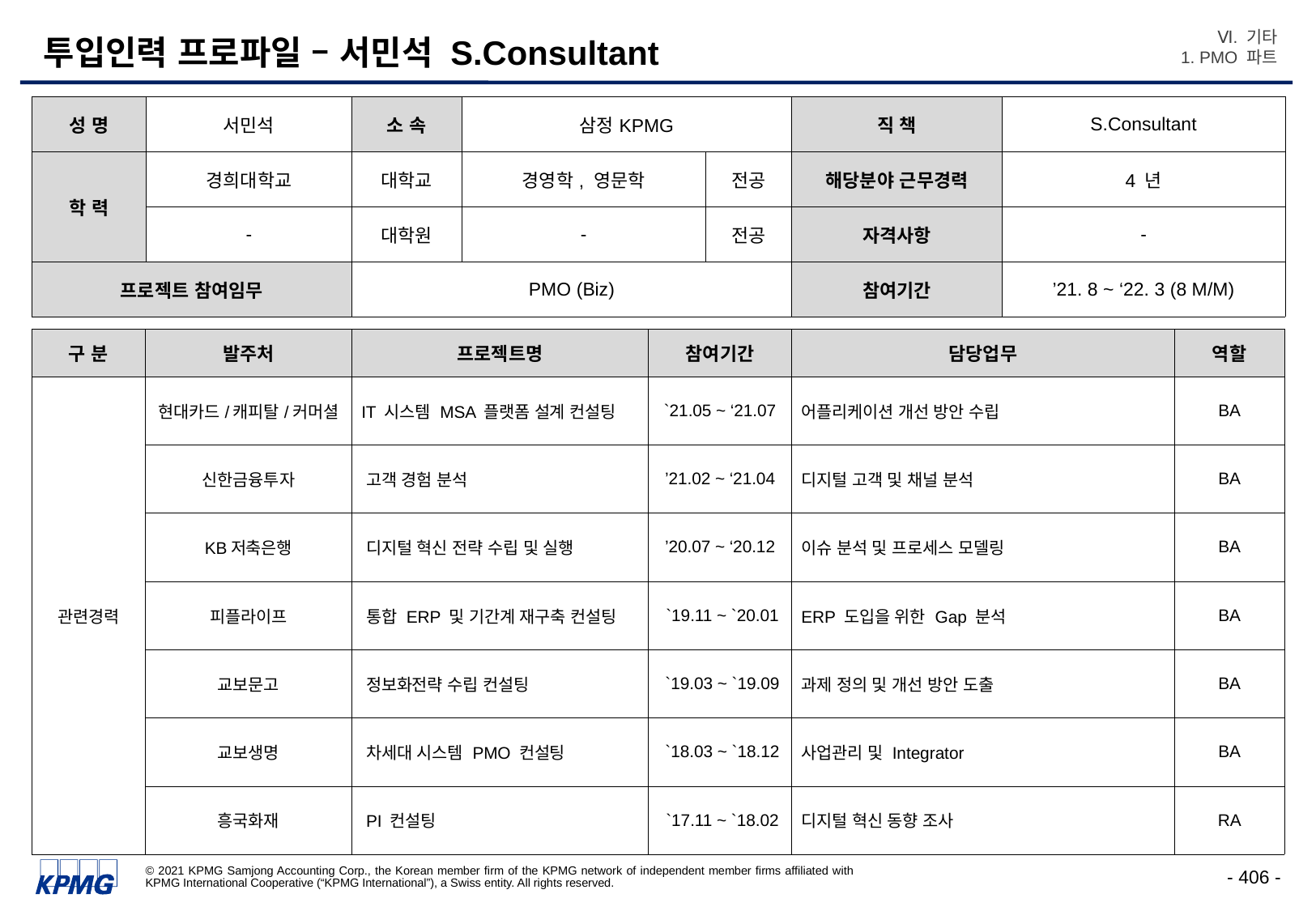

Ⅵ. 기타
1. PMO 파트
# 투입인력 프로파일 – 서민석 S.Consultant
| 성 명 | 서민석 | 소 속 | 삼정KPMG |  | 직 책 | S.Consultant |
| --- | --- | --- | --- | --- | --- | --- |
| 학 력 | 경희대학교 | 대학교 | 경영학, 영문학 | 전공 | 해당분야 근무경력 | 4 년 |
|  | - | 대학원 | - | 전공 | 자격사항 | - |
| 프로젝트 참여임무 |  | PMO (Biz) |  |  | 참여기간 | ’21. 8 ~ ‘22. 3 (8 M/M) |
| 구 분 | 발주처 | 프로젝트명 | 참여기간 | 담당업무 | 역할 |
| --- | --- | --- | --- | --- | --- |
| 관련경력 | 현대카드/캐피탈/커머셜 | IT 시스템 MSA 플랫폼 설계 컨설팅 | `21.05 ~ ‘21.07 | 어플리케이션 개선 방안 수립 | BA |
|  | 신한금융투자 | 고객 경험 분석 | ’21.02 ~ ‘21.04 | 디지털 고객 및 채널 분석 | BA |
|  | KB저축은행 | 디지털 혁신 전략 수립 및 실행 | ’20.07 ~ ‘20.12 | 이슈 분석 및 프로세스 모델링 | BA |
|  | 피플라이프 | 통합 ERP 및 기간계 재구축 컨설팅 | `19.11 ~ `20.01 | ERP 도입을 위한 Gap 분석 | BA |
|  | 교보문고 | 정보화전략 수립 컨설팅 | `19.03 ~ `19.09 | 과제 정의 및 개선 방안 도출 | BA |
|  | 교보생명 | 차세대 시스템 PMO 컨설팅 | `18.03 ~ `18.12 | 사업관리 및 Integrator | BA |
|  | 흥국화재 | PI 컨설팅 | `17.11 ~ `18.02 | 디지털 혁신 동향 조사 | RA |